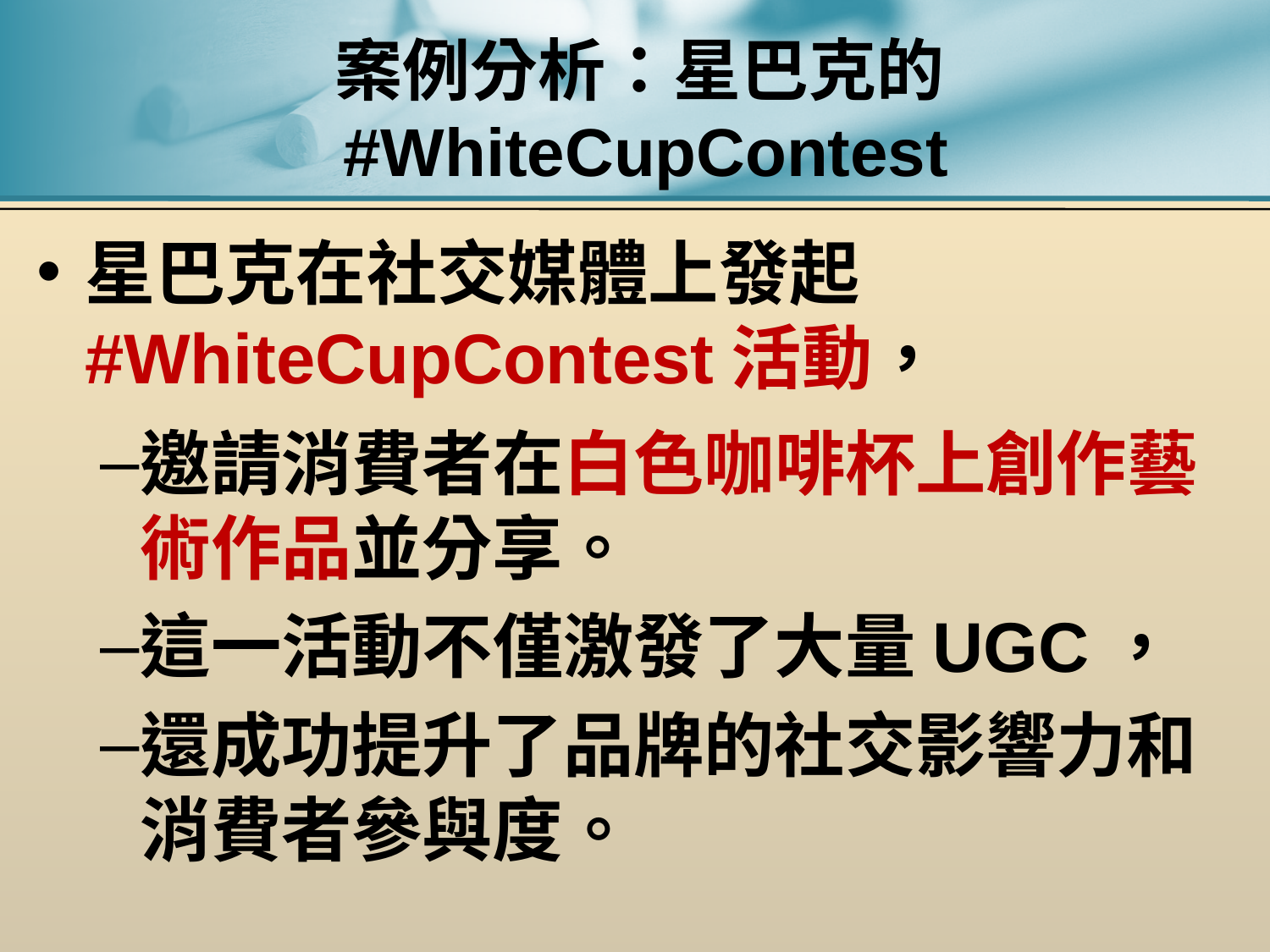

# 案例分析：星巴克的#WhiteCupContest
星巴克在社交媒體上發起#WhiteCupContest活動，
邀請消費者在白色咖啡杯上創作藝術作品並分享。
這一活動不僅激發了大量UGC，
還成功提升了品牌的社交影響力和消費者參與度。